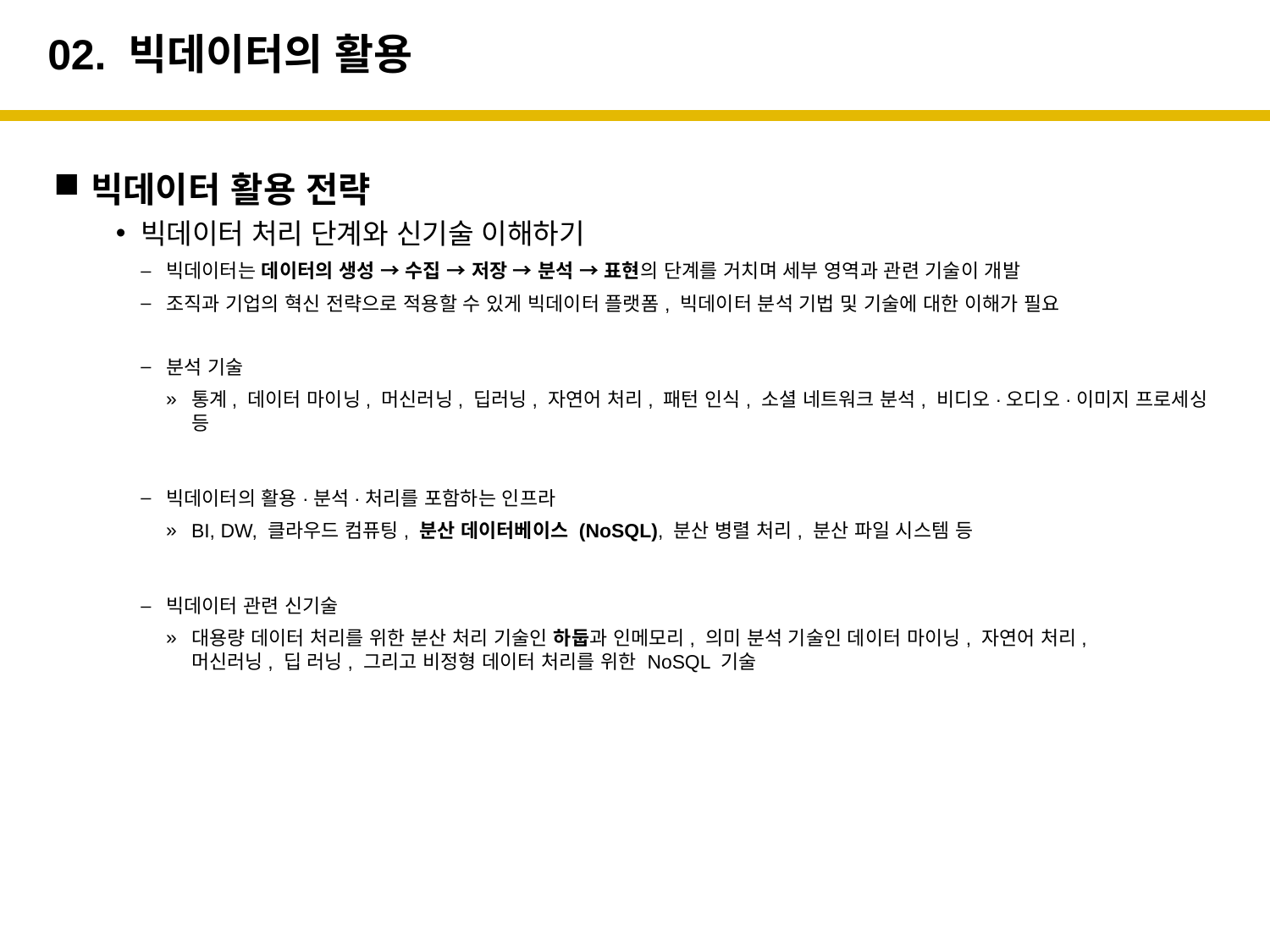

# 02. 빅데이터의 활용
빅데이터 활용 전략
빅데이터 처리 단계와 신기술 이해하기
빅데이터는 데이터의 생성 → 수집 → 저장 → 분석 → 표현의 단계를 거치며 세부 영역과 관련 기술이 개발
조직과 기업의 혁신 전략으로 적용할 수 있게 빅데이터 플랫폼, 빅데이터 분석 기법 및 기술에 대한 이해가 필요

분석 기술
통계, 데이터 마이닝, 머신러닝, 딥러닝, 자연어 처리, 패턴 인식, 소셜 네트워크 분석, 비디오·오디오·이미지 프로세싱 등

빅데이터의 활용·분석·처리를 포함하는 인프라
BI, DW, 클라우드 컴퓨팅, 분산 데이터베이스 (NoSQL), 분산 병렬 처리, 분산 파일 시스템 등

빅데이터 관련 신기술
대용량 데이터 처리를 위한 분산 처리 기술인 하둡과 인메모리, 의미 분석 기술인 데이터 마이닝, 자연어 처리,
머신러닝, 딥 러닝, 그리고 비정형 데이터 처리를 위한 NoSQL 기술